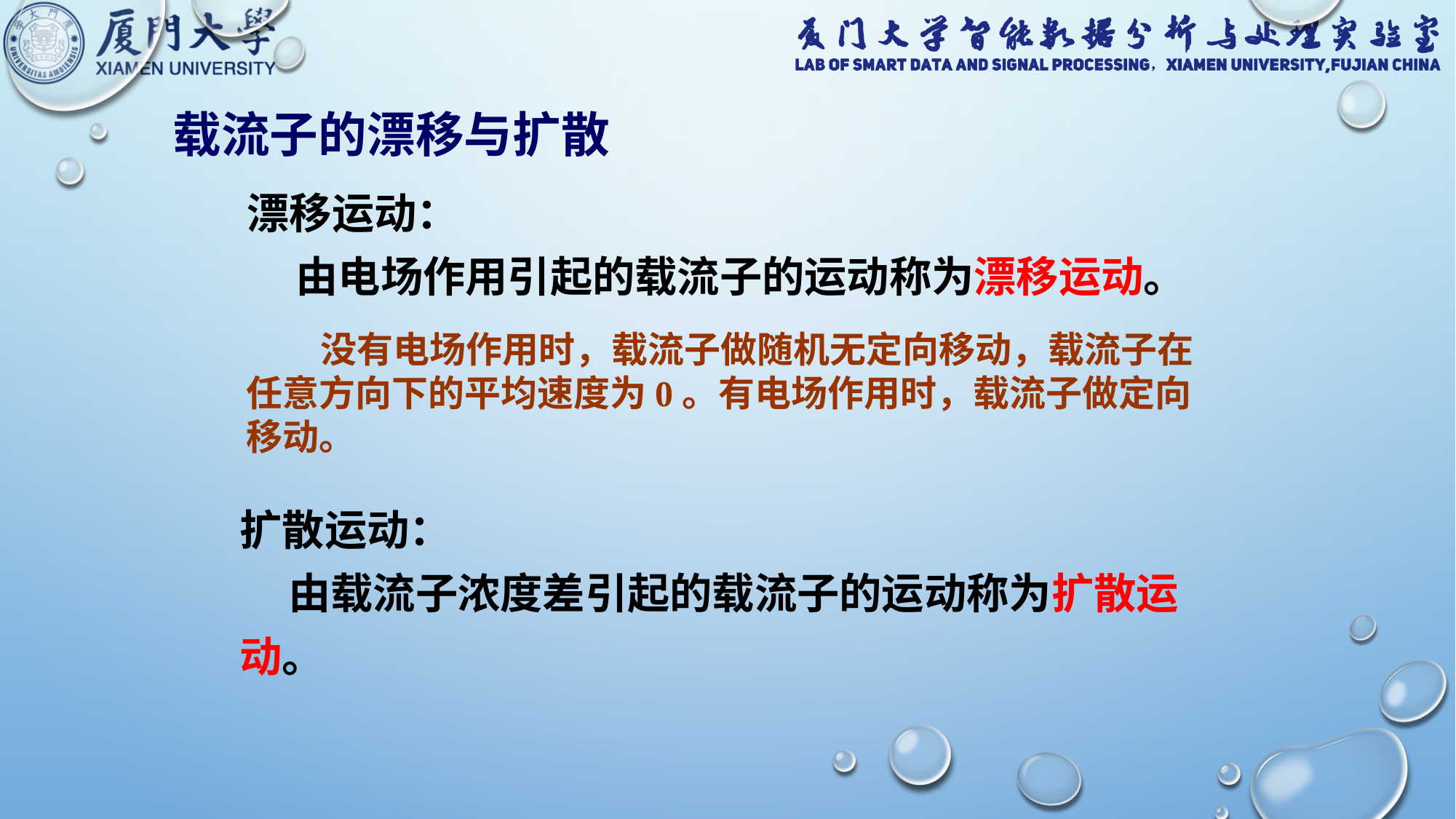

载流子的漂移与扩散
漂移运动：
    由电场作用引起的载流子的运动称为漂移运动。
        没有电场作用时，载流子做随机无定向移动，载流子在
任意方向下的平均速度为0。有电场作用时，载流子做定向
移动。

扩散运动：
    由载流子浓度差引起的载流子的运动称为扩散运动。
148